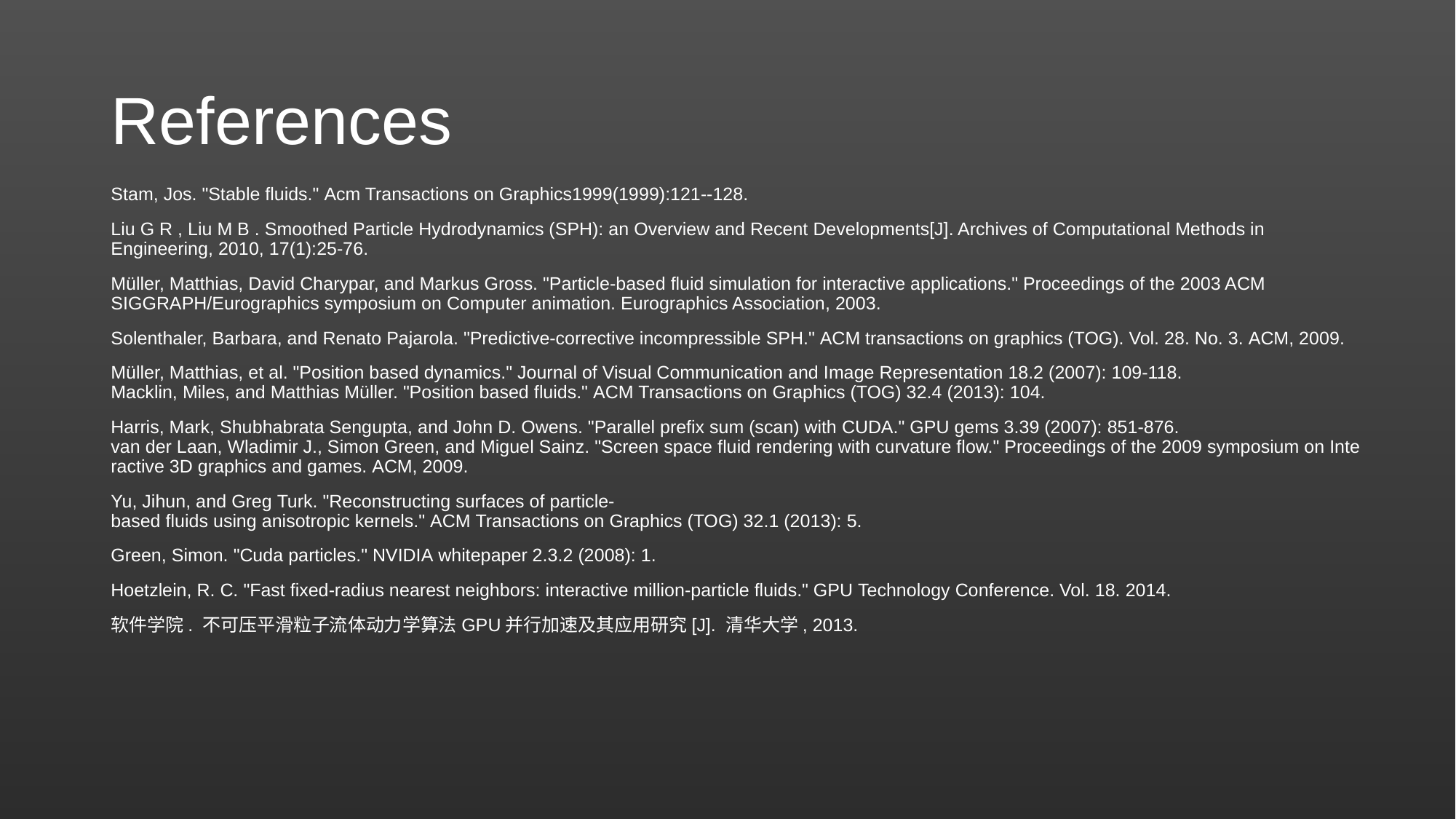

# References
Stam, Jos. "Stable fluids." Acm Transactions on Graphics1999(1999):121--128.
Liu G R , Liu M B . Smoothed Particle Hydrodynamics (SPH): an Overview and Recent Developments[J]. Archives of Computational Methods in Engineering, 2010, 17(1):25-76.
Müller, Matthias, David Charypar, and Markus Gross. "Particle-based fluid simulation for interactive applications." Proceedings of the 2003 ACM SIGGRAPH/Eurographics symposium on Computer animation. Eurographics Association, 2003.
Solenthaler, Barbara, and Renato Pajarola. "Predictive-corrective incompressible SPH." ACM transactions on graphics (TOG). Vol. 28. No. 3. ACM, 2009.
Müller, Matthias, et al. "Position based dynamics." Journal of Visual Communication and Image Representation 18.2 (2007): 109-118.
Macklin, Miles, and Matthias Müller. "Position based fluids." ACM Transactions on Graphics (TOG) 32.4 (2013): 104.
Harris, Mark, Shubhabrata Sengupta, and John D. Owens. "Parallel prefix sum (scan) with CUDA." GPU gems 3.39 (2007): 851-876.
van der Laan, Wladimir J., Simon Green, and Miguel Sainz. "Screen space fluid rendering with curvature flow." Proceedings of the 2009 symposium on Interactive 3D graphics and games. ACM, 2009.
Yu, Jihun, and Greg Turk. "Reconstructing surfaces of particle-based fluids using anisotropic kernels." ACM Transactions on Graphics (TOG) 32.1 (2013): 5.
Green, Simon. "Cuda particles." NVIDIA whitepaper 2.3.2 (2008): 1.
Hoetzlein, R. C. "Fast fixed-radius nearest neighbors: interactive million-particle fluids." GPU Technology Conference. Vol. 18. 2014.
软件学院. 不可压平滑粒子流体动力学算法GPU并行加速及其应用研究[J]. 清华大学, 2013.